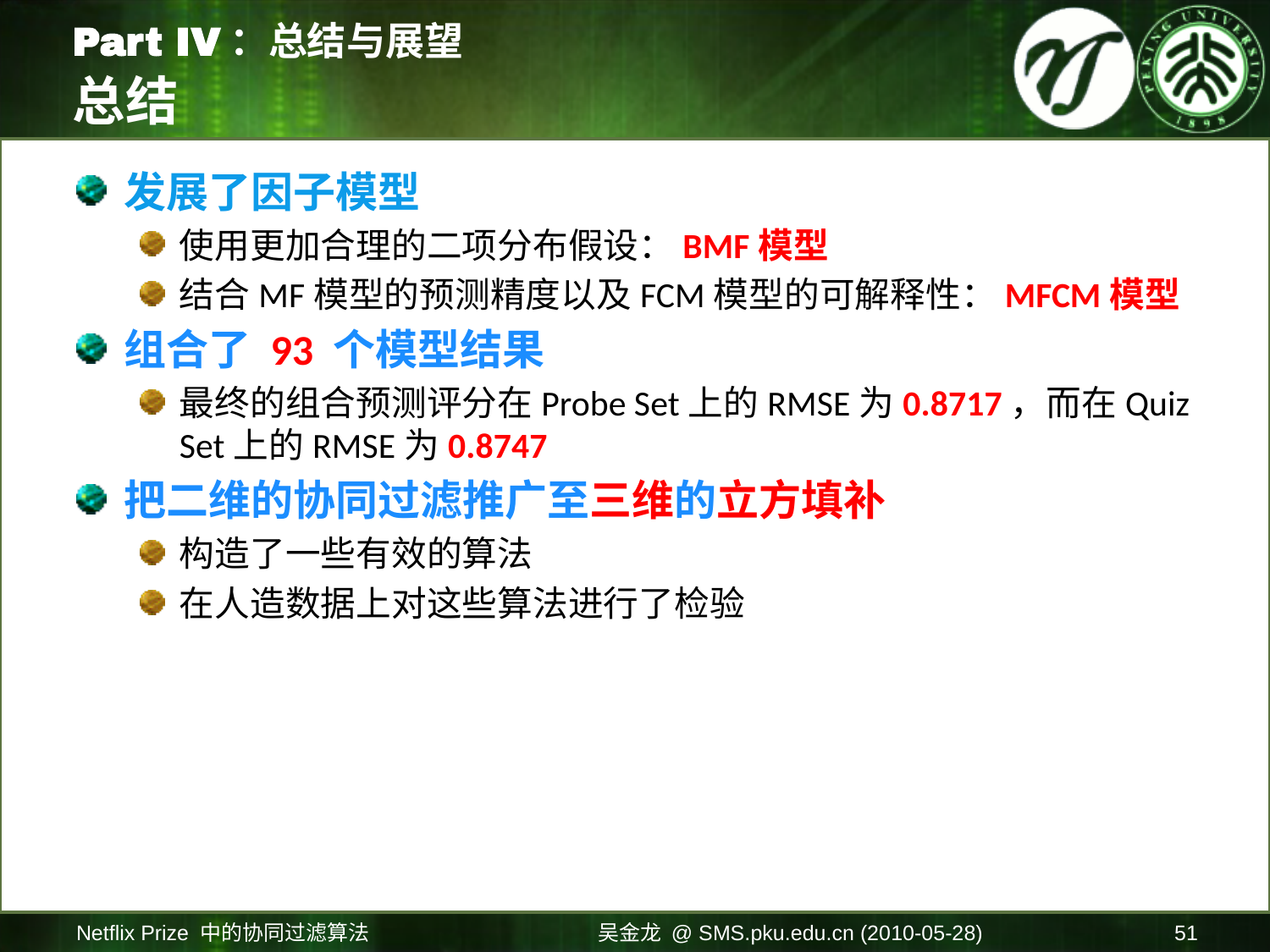

Part IV：总结与展望

# 总结
发展了因子模型
使用更加合理的二项分布假设：BMF模型
结合MF模型的预测精度以及FCM模型的可解释性：MFCM模型
组合了 93 个模型结果
最终的组合预测评分在Probe Set上的RMSE为0.8717，而在Quiz Set上的RMSE为0.8747
把二维的协同过滤推广至三维的立方填补
构造了一些有效的算法
在人造数据上对这些算法进行了检验
Netflix Prize 中的协同过滤算法
吴金龙 @ SMS.pku.edu.cn (2010-05-28)
51